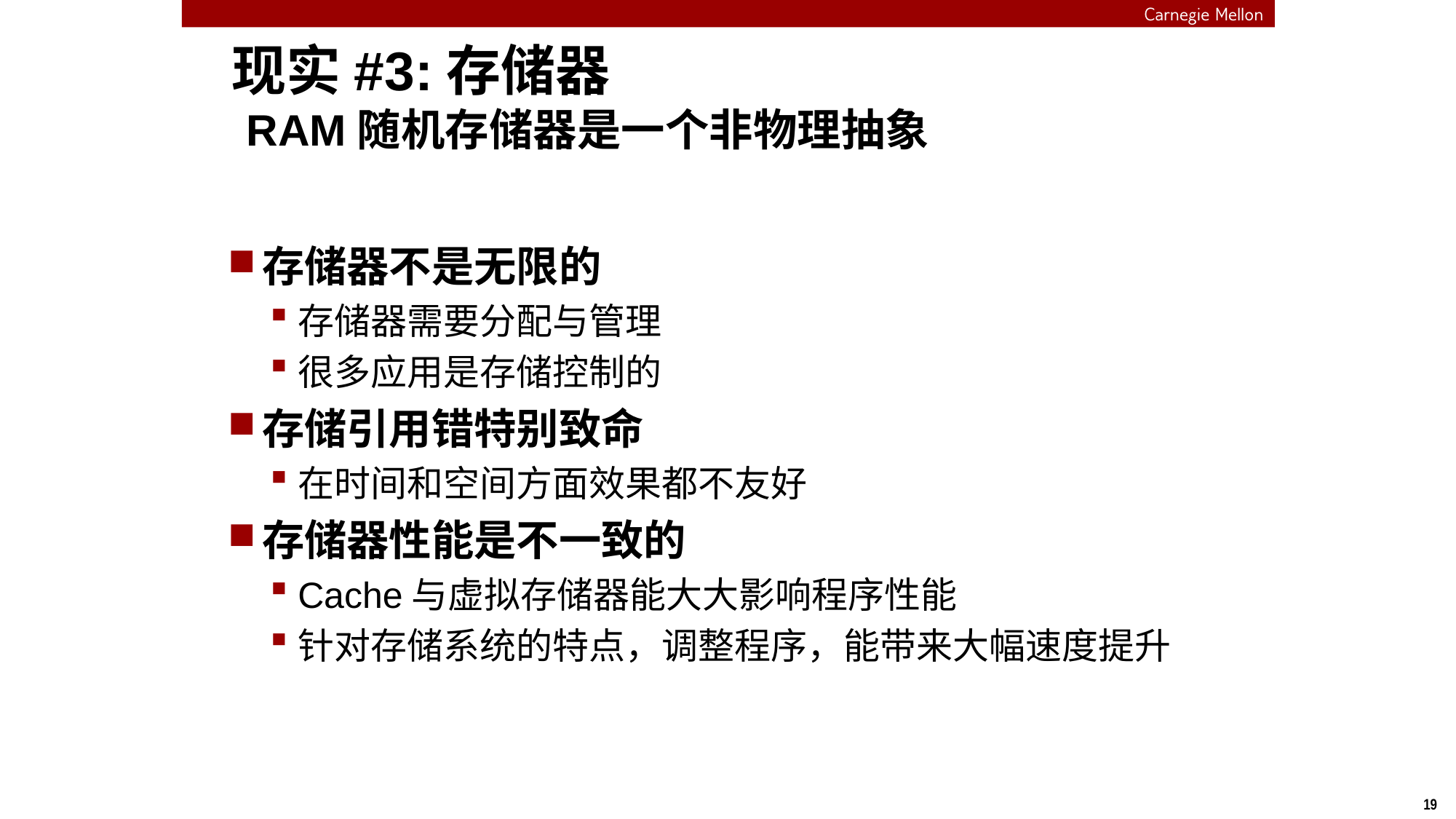

Carnegie Mellon
# 现实#3:存储器 RAM随机存储器是一个非物理抽象

存储器不是无限的
存储器需要分配与管理
很多应用是存储控制的
存储引用错特别致命
在时间和空间方面效果都不友好
存储器性能是不一致的
Cache与虚拟存储器能大大影响程序性能
针对存储系统的特点，调整程序，能带来大幅速度提升